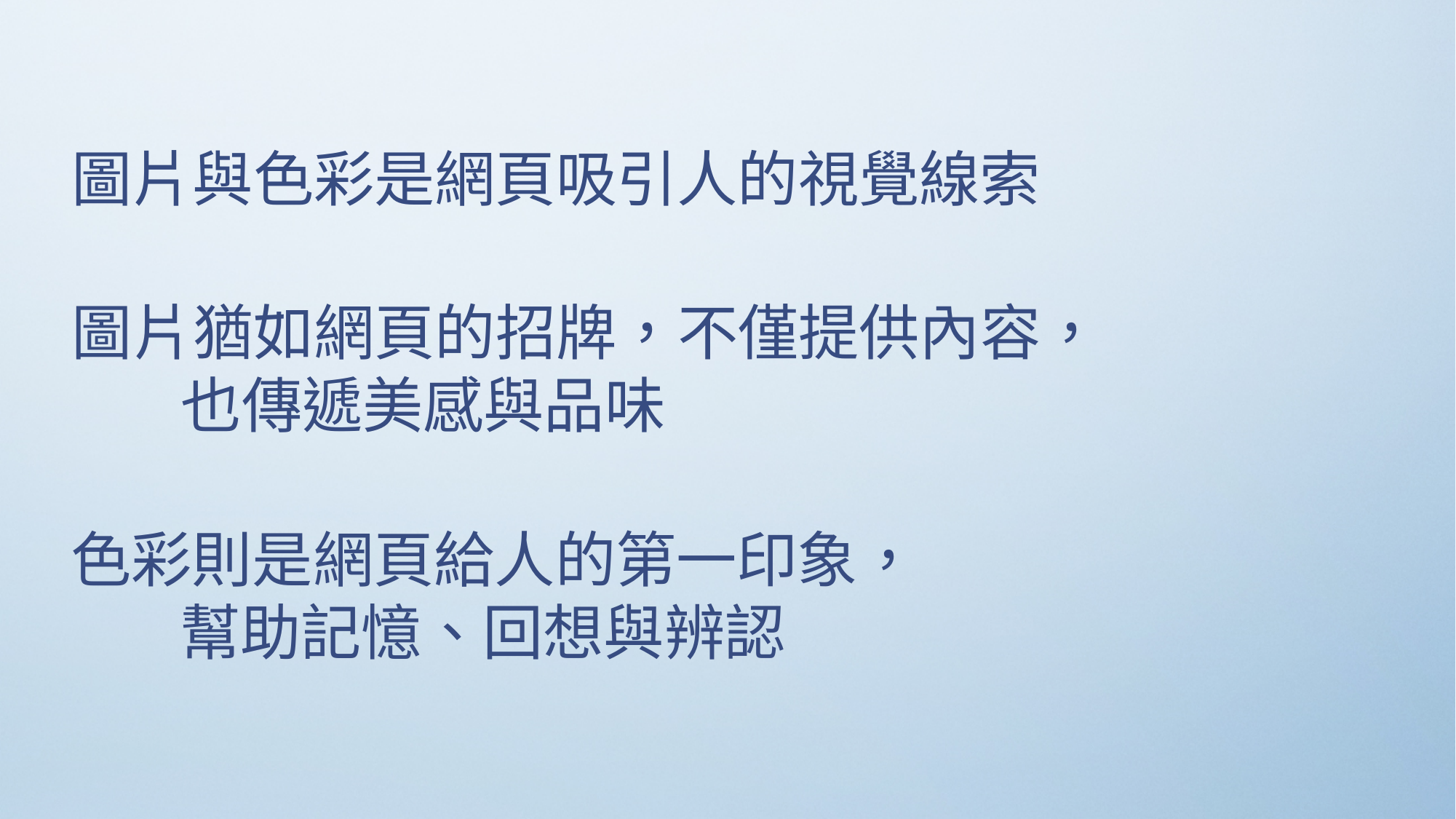

圖片與色彩是網頁吸引人的視覺線索
圖片猶如網頁的招牌，不僅提供內容，
	也傳遞美感與品味
色彩則是網頁給人的第一印象，
	幫助記憶、回想與辨認